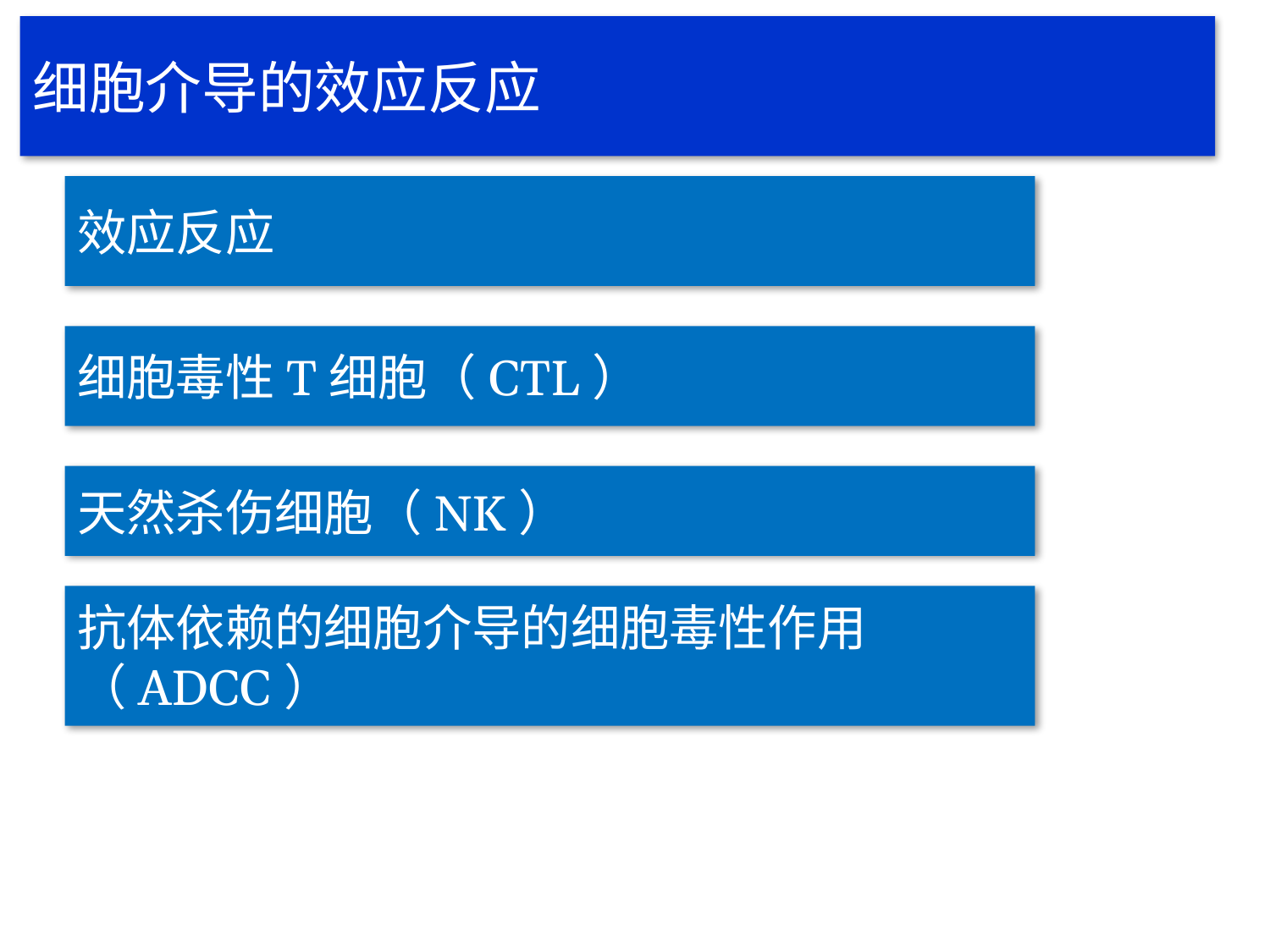

细胞介导的效应反应
效应反应
细胞毒性T细胞（CTL）
天然杀伤细胞（NK）
抗体依赖的细胞介导的细胞毒性作用（ADCC）